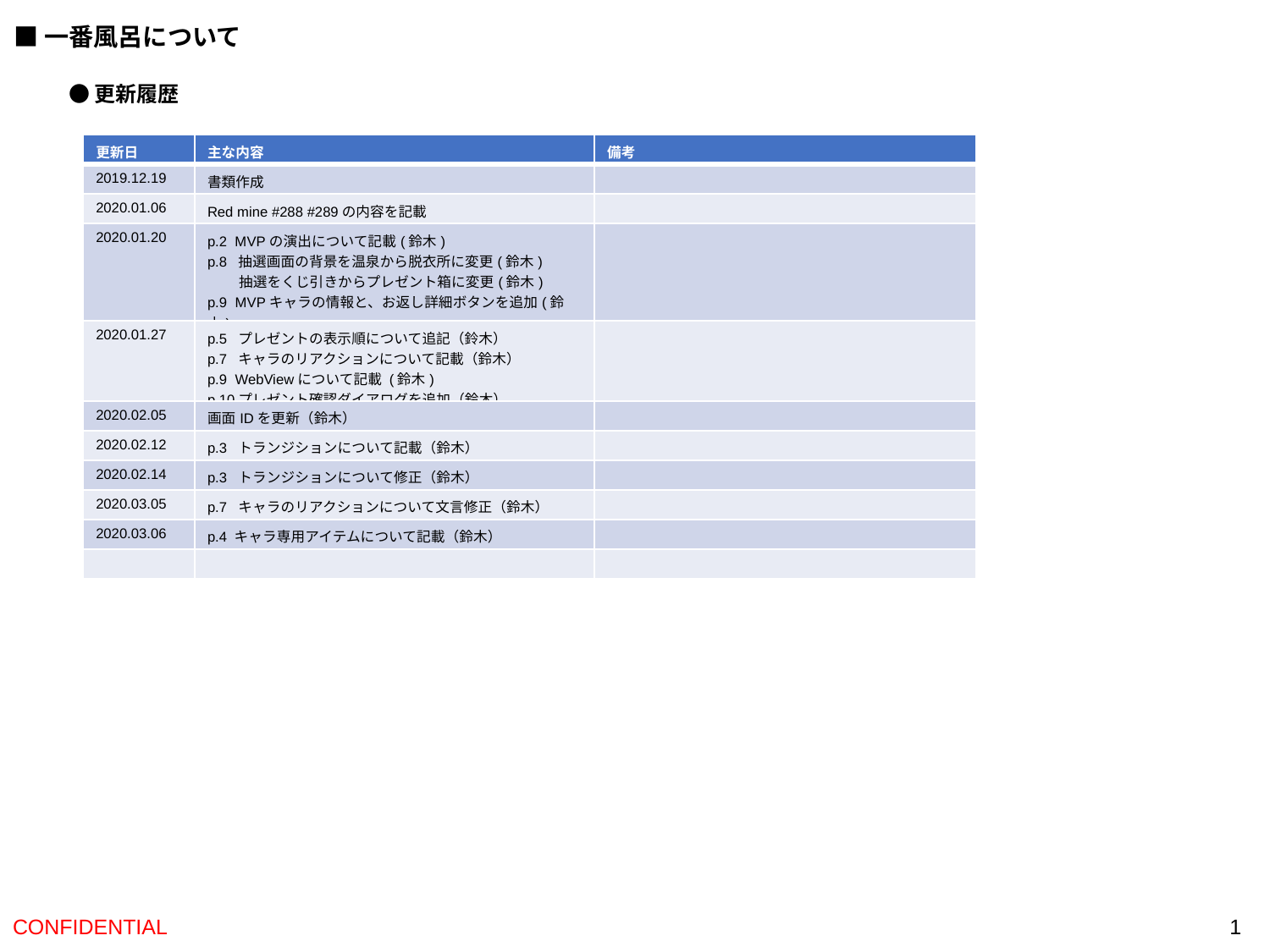

■一番風呂について
●更新履歴
| 更新日 | 主な内容 | 備考 |
| --- | --- | --- |
| 2019.12.19 | 書類作成 |  |
| 2020.01.06 | Red mine #288 #289の内容を記載 |  |
| 2020.01.20 | p.2  MVPの演出について記載(鈴木) p.8  抽選画面の背景を温泉から脱衣所に変更(鈴木) 　　 抽選をくじ引きからプレゼント箱に変更(鈴木) p.9  MVPキャラの情報と、お返し詳細ボタンを追加(鈴木) |  |
| 2020.01.27 | p.5  プレゼントの表示順について追記（鈴木） p.7  キャラのリアクションについて記載（鈴木） p.9  WebViewについて記載 (鈴木) p.10プレゼント確認ダイアログを追加（鈴木） |  |
| 2020.02.05 | 画面IDを更新（鈴木） |  |
| 2020.02.12 | p.3  トランジションについて記載（鈴木） |  |
| 2020.02.14 | p.3  トランジションについて修正（鈴木） |  |
| 2020.03.05 | p.7 キャラのリアクションについて文言修正（鈴木） |  |
| 2020.03.06 | p.4 キャラ専用アイテムについて記載（鈴木） |  |
|  |  |  |
1
CONFIDENTIAL